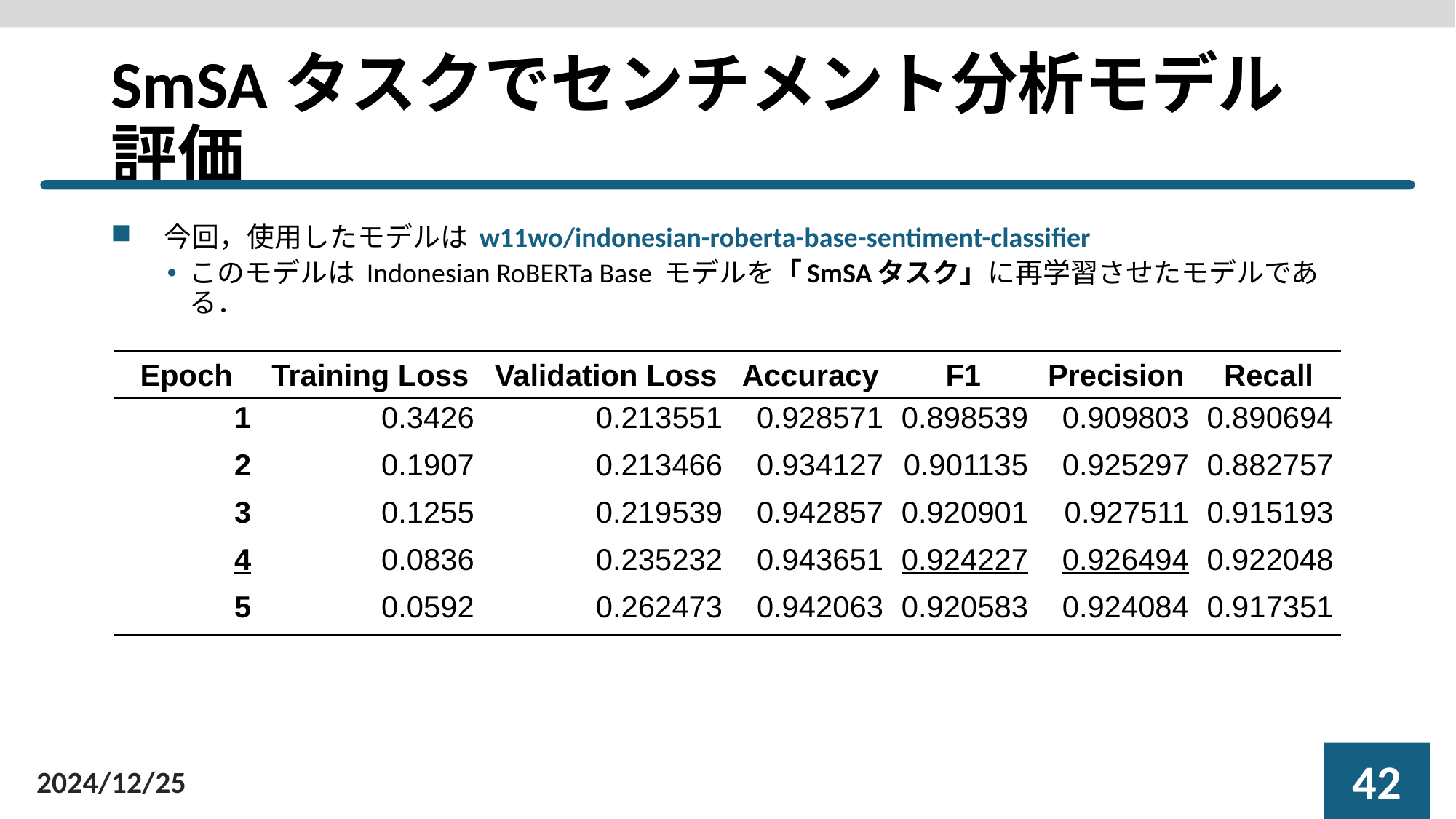

# SmSAタスクでセンチメント分析モデル評価

今回，使用したモデルは w11wo/indonesian-roberta-base-sentiment-classifier
このモデルは Indonesian RoBERTa Base モデルを「SmSAタスク」に再学習させたモデルである．

| Epoch | Training Loss | Validation Loss | Accuracy | F1 | Precision | Recall |
| --- | --- | --- | --- | --- | --- | --- |
| 1 | 0.3426 | 0.213551 | 0.928571 | 0.898539 | 0.909803 | 0.890694 |
| 2 | 0.1907 | 0.213466 | 0.934127 | 0.901135 | 0.925297 | 0.882757 |
| 3 | 0.1255 | 0.219539 | 0.942857 | 0.920901 | 0.927511 | 0.915193 |
| 4 | 0.0836 | 0.235232 | 0.943651 | 0.924227 | 0.926494 | 0.922048 |
| 5 | 0.0592 | 0.262473 | 0.942063 | 0.920583 | 0.924084 | 0.917351 |
42
2024/12/25